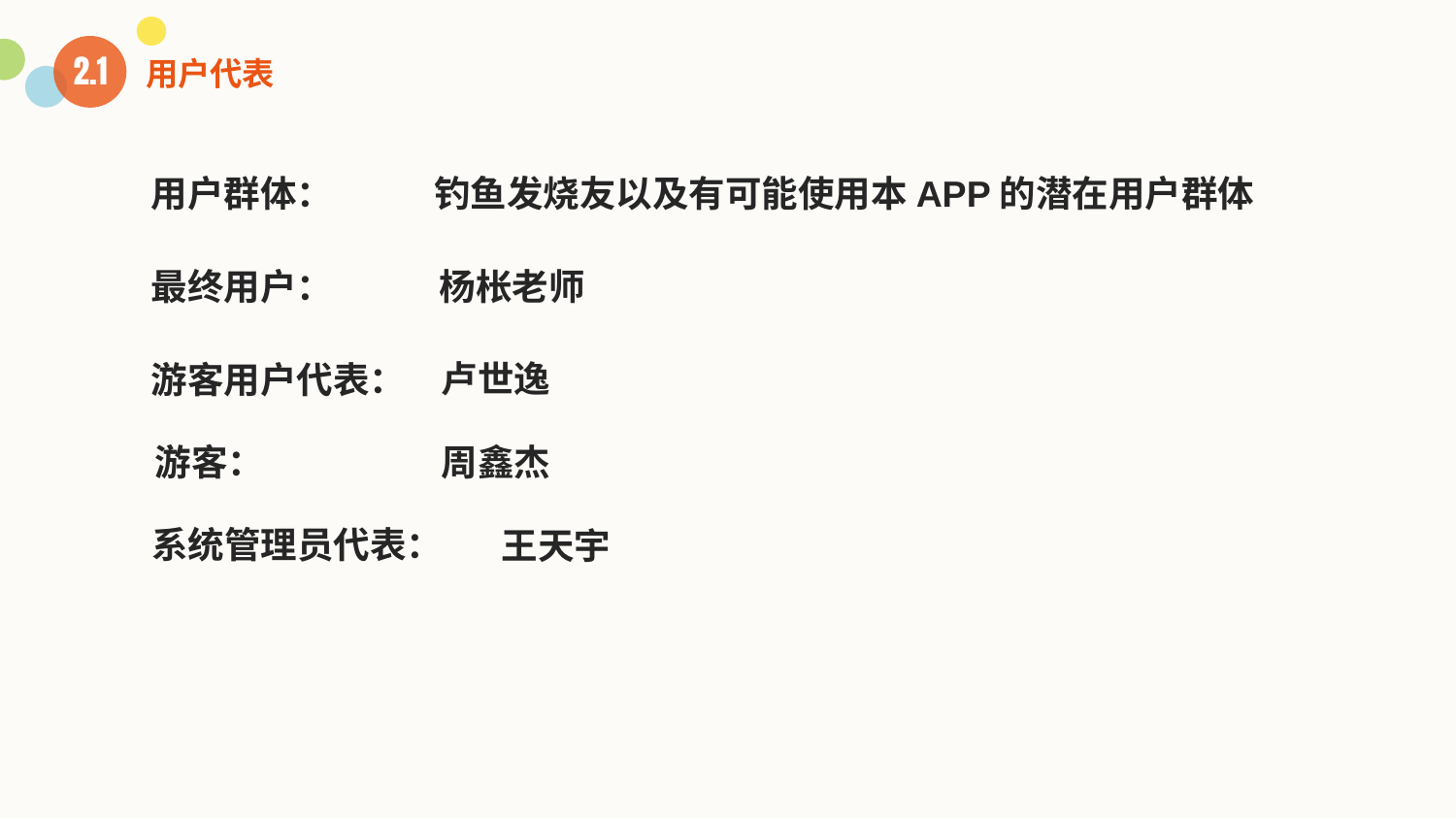

2.1
用户代表

用户群体：
钓鱼发烧友以及有可能使用本APP的潜在用户群体
最终用户：
杨枨老师
卢世逸
游客用户代表：
游客：
周鑫杰
系统管理员代表：
王天宇